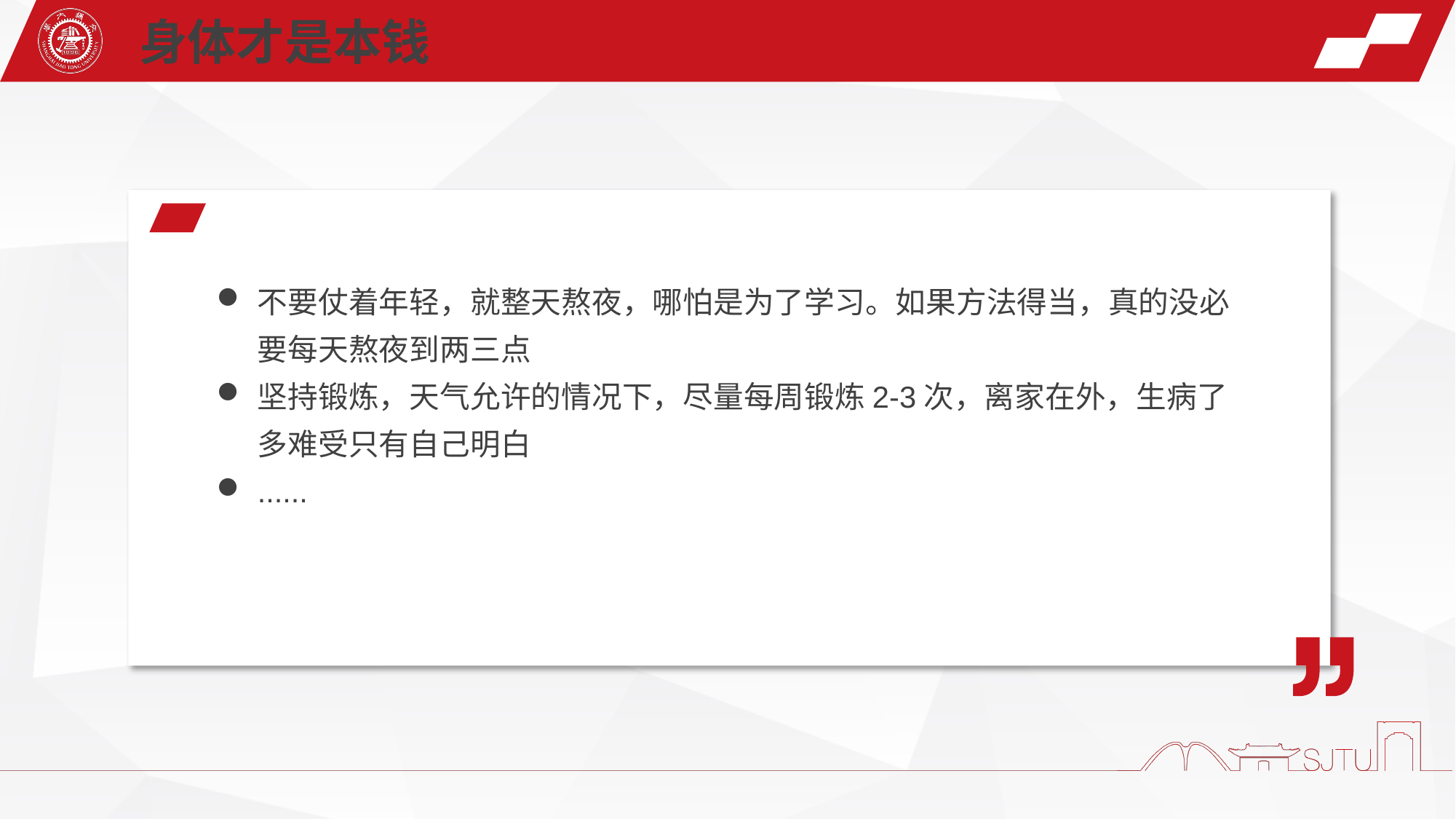

身体才是本钱

不要仗着年轻，就整天熬夜，哪怕是为了学习。如果方法得当，真的没必要每天熬夜到两三点
坚持锻炼，天气允许的情况下，尽量每周锻炼2-3次，离家在外，生病了多难受只有自己明白
......